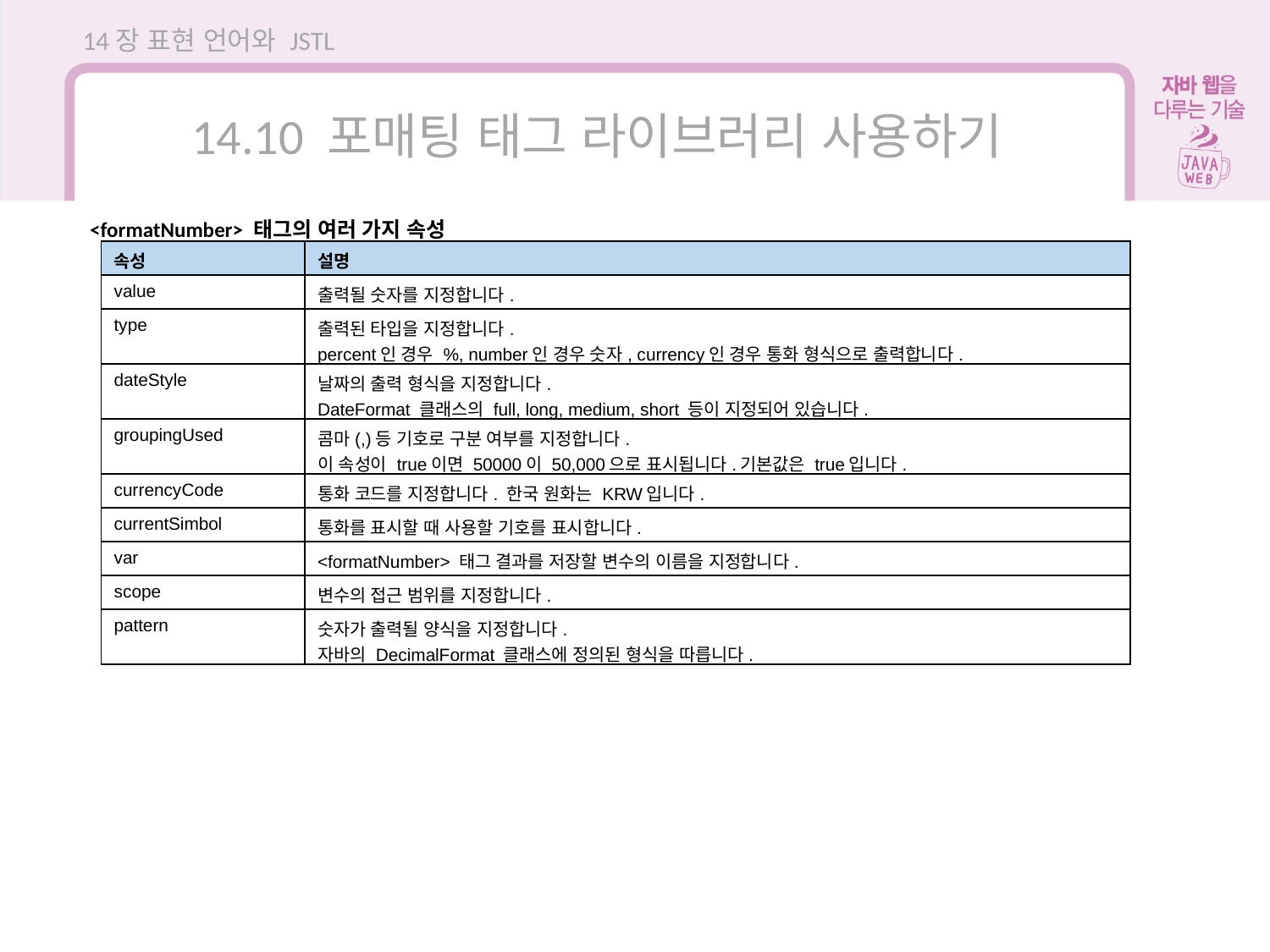

14장 표현 언어와 JSTL
14.10 포매팅 태그 라이브러리 사용하기
<formatNumber> 태그의 여러 가지 속성
| 속성 | 설명 |
| --- | --- |
| value | 출력될 숫자를 지정합니다. |
| type | 출력된 타입을 지정합니다. percent인 경우 %, number인 경우 숫자, currency인 경우 통화 형식으로 출력합니다. |
| dateStyle | 날짜의 출력 형식을 지정합니다. DateFormat 클래스의 full, long, medium, short 등이 지정되어 있습니다. |
| groupingUsed | 콤마(,)등 기호로 구분 여부를 지정합니다. 이 속성이 true이면 50000이 50,000으로 표시됩니다.기본값은 true입니다. |
| currencyCode | 통화 코드를 지정합니다. 한국 원화는 KRW입니다. |
| currentSimbol | 통화를 표시할 때 사용할 기호를 표시합니다. |
| var | <formatNumber> 태그 결과를 저장할 변수의 이름을 지정합니다. |
| scope | 변수의 접근 범위를 지정합니다. |
| pattern | 숫자가 출력될 양식을 지정합니다. 자바의 DecimalFormat 클래스에 정의된 형식을 따릅니다. |